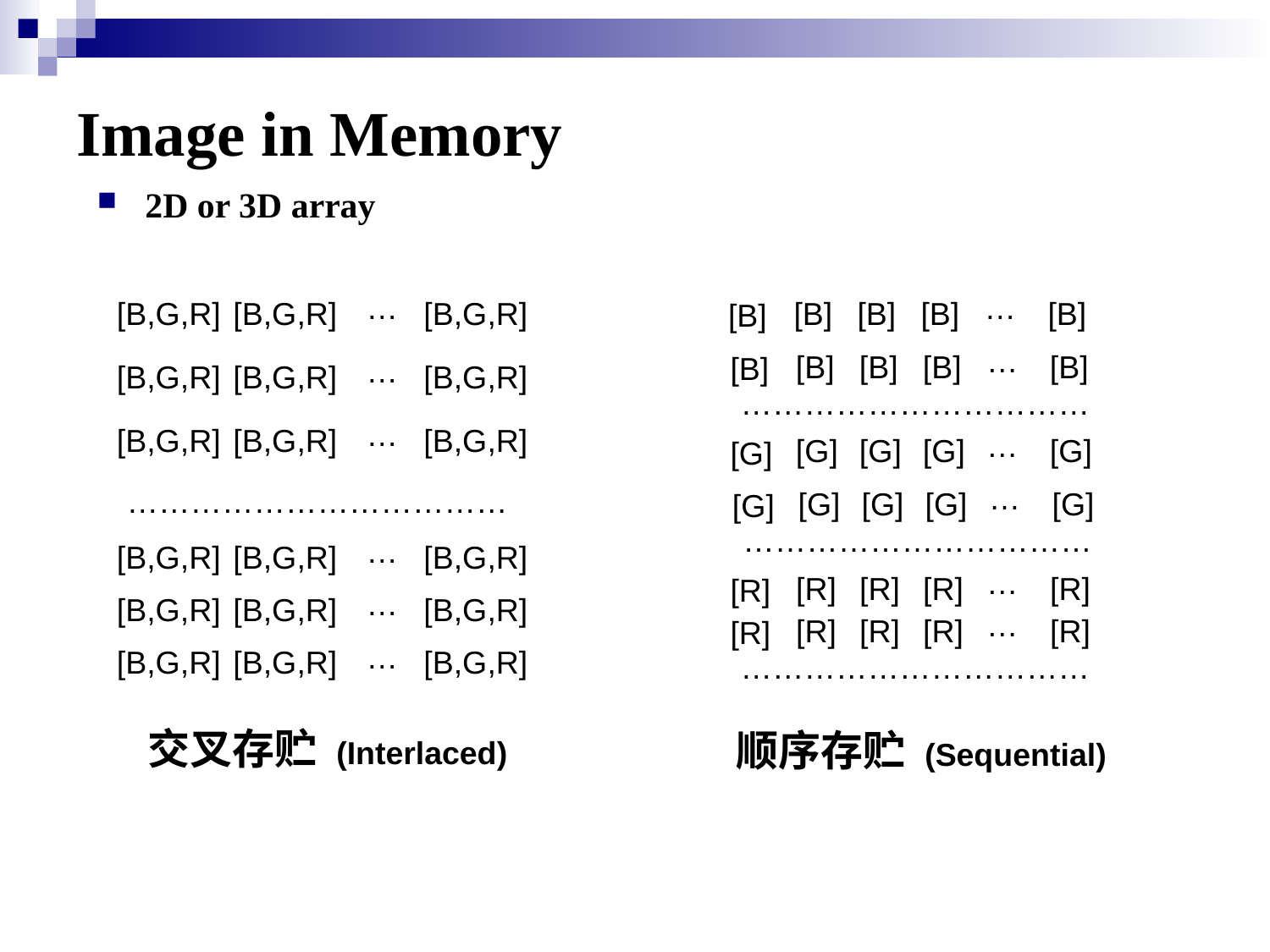

# Image in Memory
2D or 3D array
…
[B,G,R]
[B,G,R]
[B,G,R]
…
[B]
[B]
[B]
[B]
[B]
…
[B]
[B]
[B]
[B]
[B]
…
[B,G,R]
[B,G,R]
[B,G,R]
……………………………
…
[B,G,R]
[B,G,R]
[B,G,R]
…
[G]
[G]
[G]
[G]
[G]
…
[G]
[G]
[G]
[G]
[G]
………………………………
……………………………
…
[B,G,R]
[B,G,R]
[B,G,R]
…
[R]
[R]
[R]
[R]
[R]
…
[B,G,R]
[B,G,R]
[B,G,R]
…
[R]
[R]
[R]
[R]
[R]
…
[B,G,R]
[B,G,R]
[B,G,R]
……………………………
交叉存贮 (Interlaced)
顺序存贮 (Sequential)